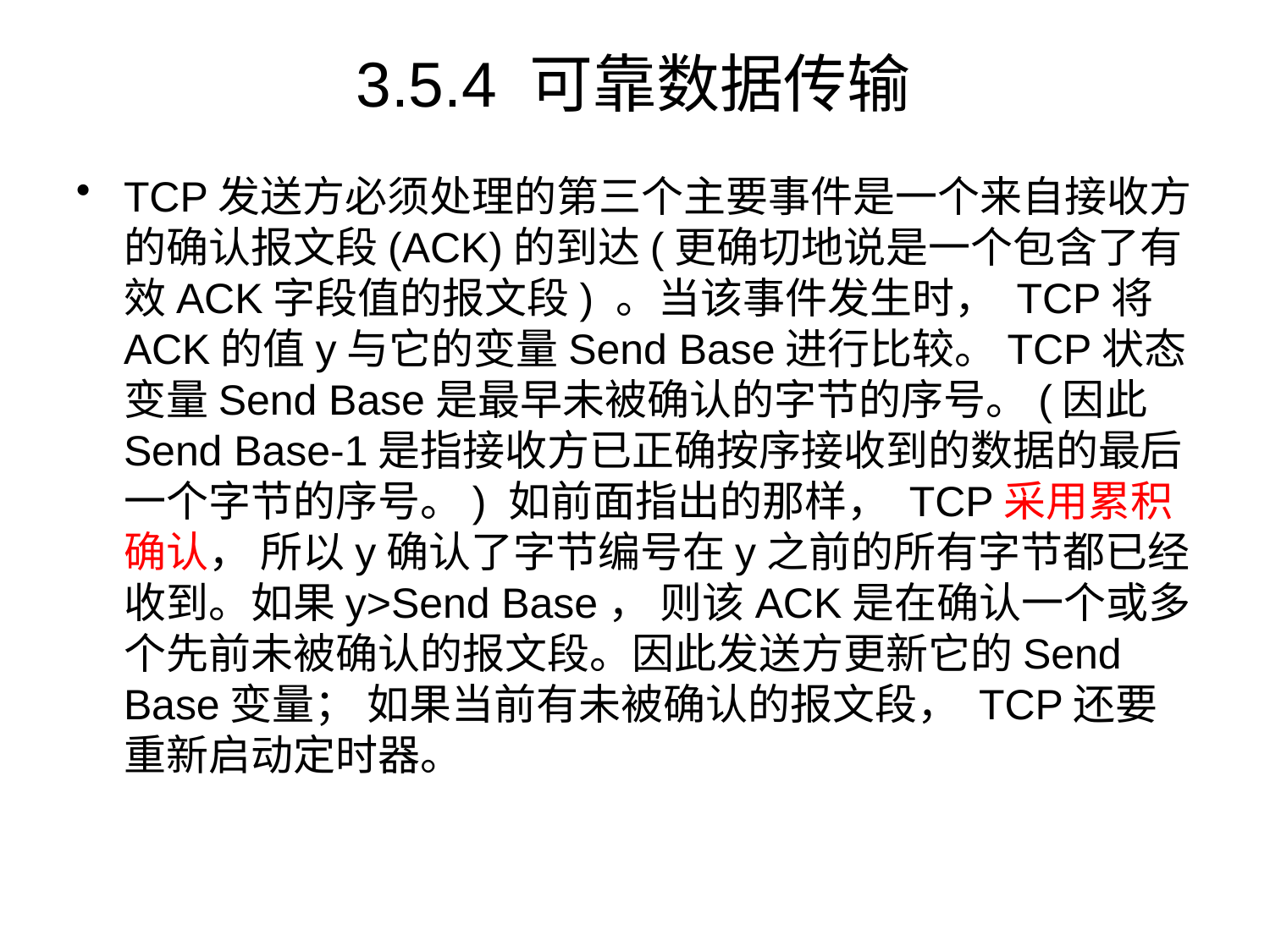

# 3.5.4 可靠数据传输
TCP发送方必须处理的第三个主要事件是一个来自接收方的确认报文段(ACK)的到达(更确切地说是一个包含了有效ACK字段值的报文段) 。当该事件发生时， TCP将ACK的值y与它的变量Send Base进行比较。TCP状态变量Send Base是最早未被确认的字节的序号。(因此Send Base-1是指接收方已正确按序接收到的数据的最后一个字节的序号。) 如前面指出的那样， TCP采用累积确认， 所以y确认了字节编号在y之前的所有字节都已经收到。如果y>Send Base， 则该ACK是在确认一个或多个先前未被确认的报文段。因此发送方更新它的Send Base变量； 如果当前有未被确认的报文段， TCP还要重新启动定时器。